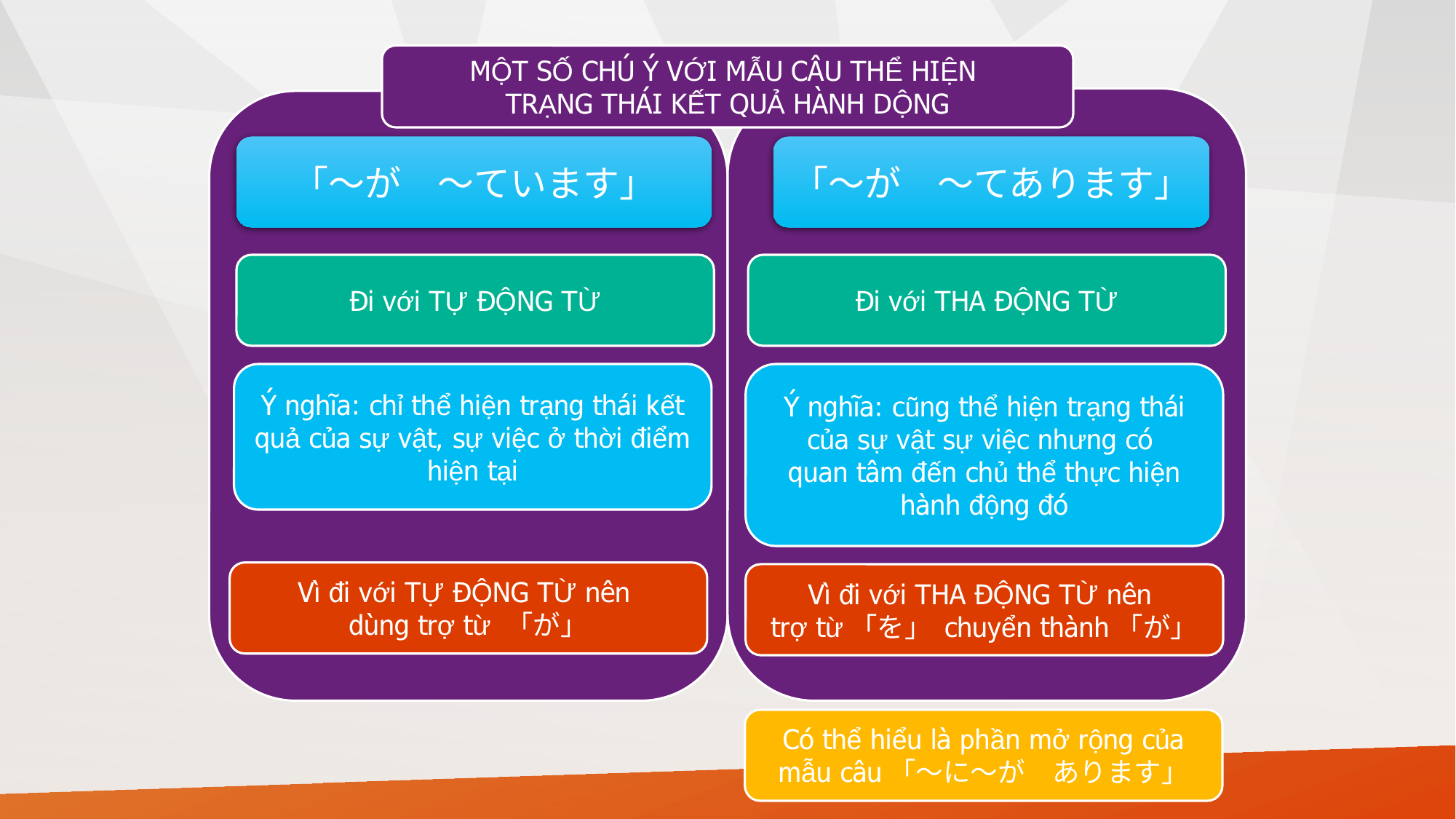

MỘT SỐ CHÚ Ý VỚI MẪU CÂU THỂ HIỆN
TRẠNG THÁI KẾT QUẢ HÀNH DỘNG

「～が　～ています」
「～が　～てあります」
Đi với TỰ ĐỘNG TỪ
Đi với THA ĐỘNG TỪ
Ý nghĩa: chỉ thể hiện trạng thái kết quả của sự vật, sự việc ở thời điểm hiện tại
Ý nghĩa: cũng thể hiện trạng thái của sự vật sự việc nhưng có
quan tâm đến chủ thể thực hiện hành động đó
Vì đi với TỰ ĐỘNG TỪ nên
dùng trợ từ 「が」
Vì đi với THA ĐỘNG TỪ nên
trợ từ「を」 chuyển thành「が」
Có thể hiểu là phần mở rộng của mẫu câu「～に～が　あります」